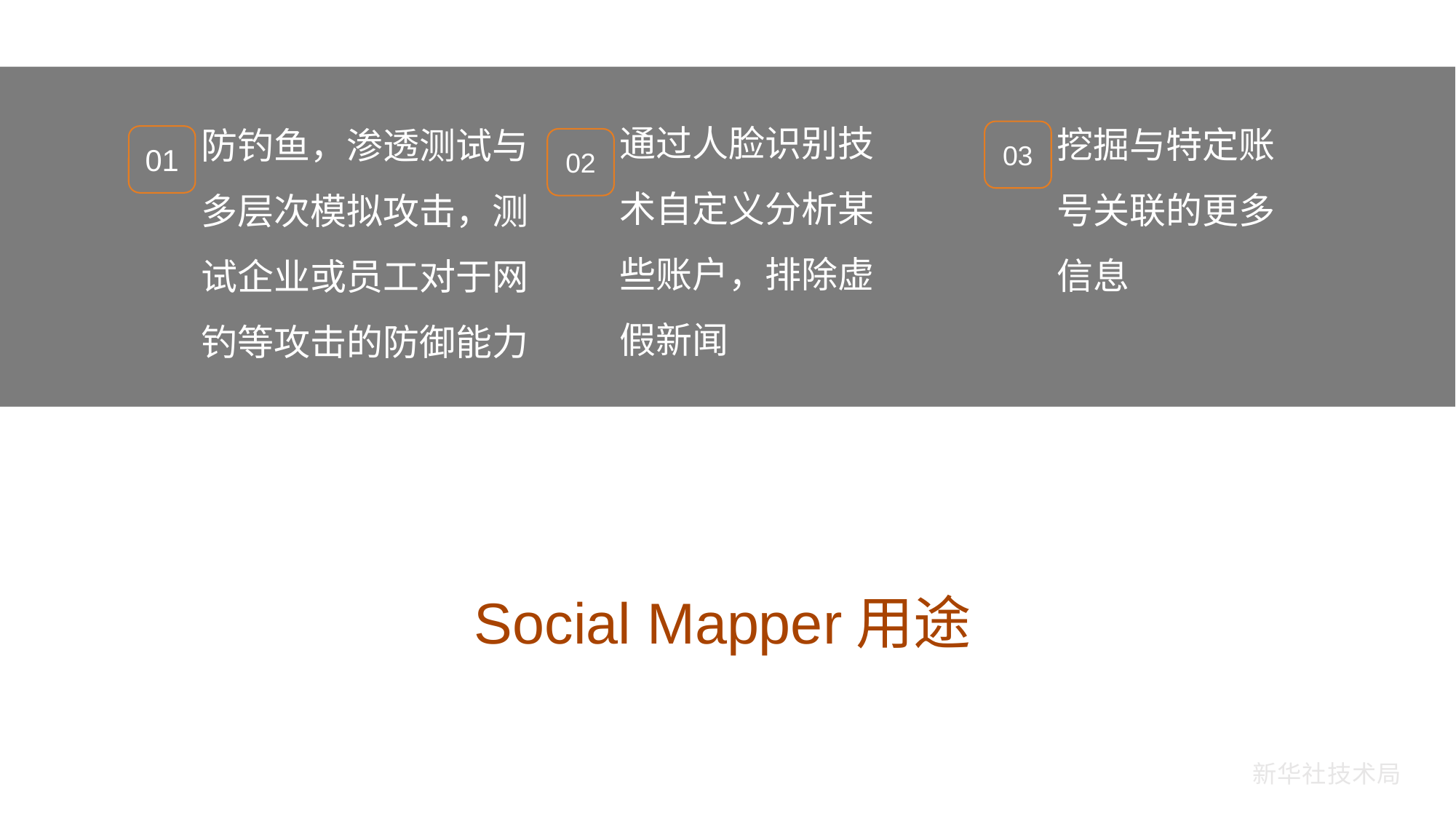

通过人脸识别技术自定义分析某些账户，排除虚假新闻
挖掘与特定账号关联的更多信息
防钓鱼，渗透测试与多层次模拟攻击，测试企业或员工对于网钓等攻击的防御能力

03

01

02
Social Mapper用途
新华社技术局